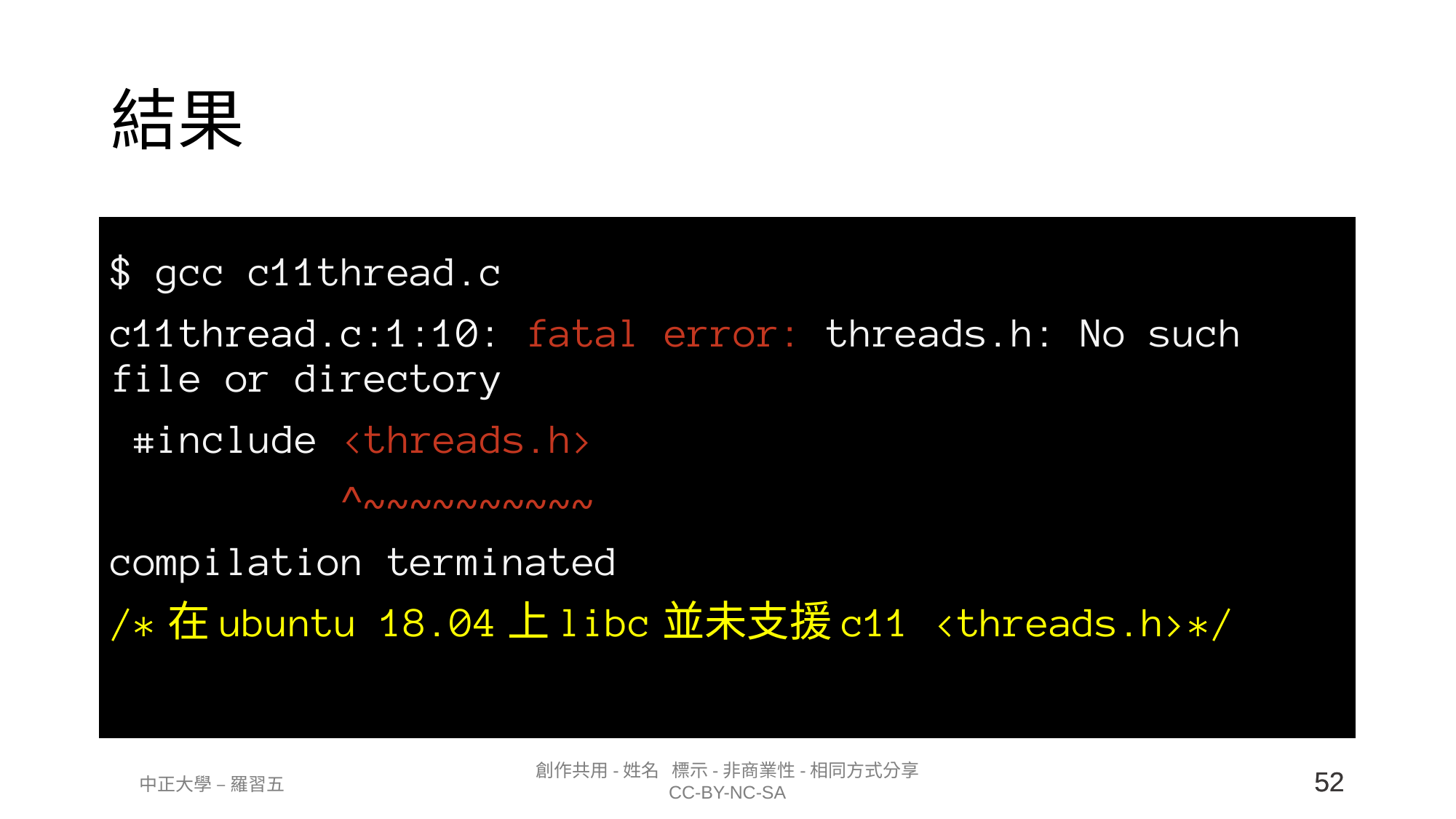

# 結果
$ gcc c11thread.c
c11thread.c:1:10: fatal error: threads.h: No such file or directory
 #include <threads.h>
          ^~~~~~~~~~~
compilation terminated
/*在ubuntu 18.04上libc並未支援c11 <threads.h>*/